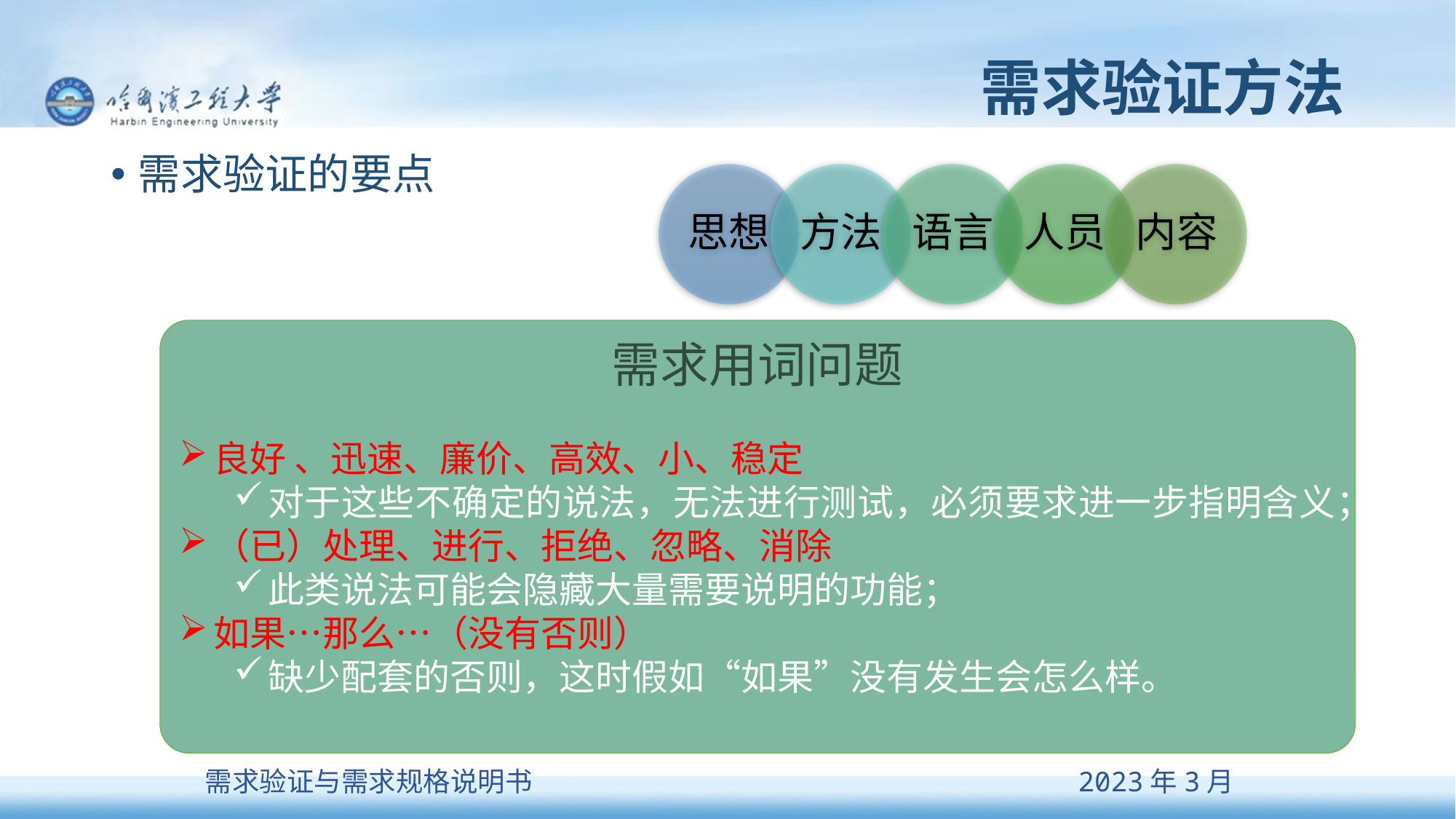

# 需求验证方法
思想
方法
语言
人员
内容
需求验证的要点
需求用词问题

良好 、迅速、廉价、高效、小、稳定
对于这些不确定的说法，无法进行测试，必须要求进一步指明含义；
（已）处理、进行、拒绝、忽略、消除
此类说法可能会隐藏大量需要说明的功能；
如果…那么…（没有否则）
缺少配套的否则，这时假如“如果”没有发生会怎么样。